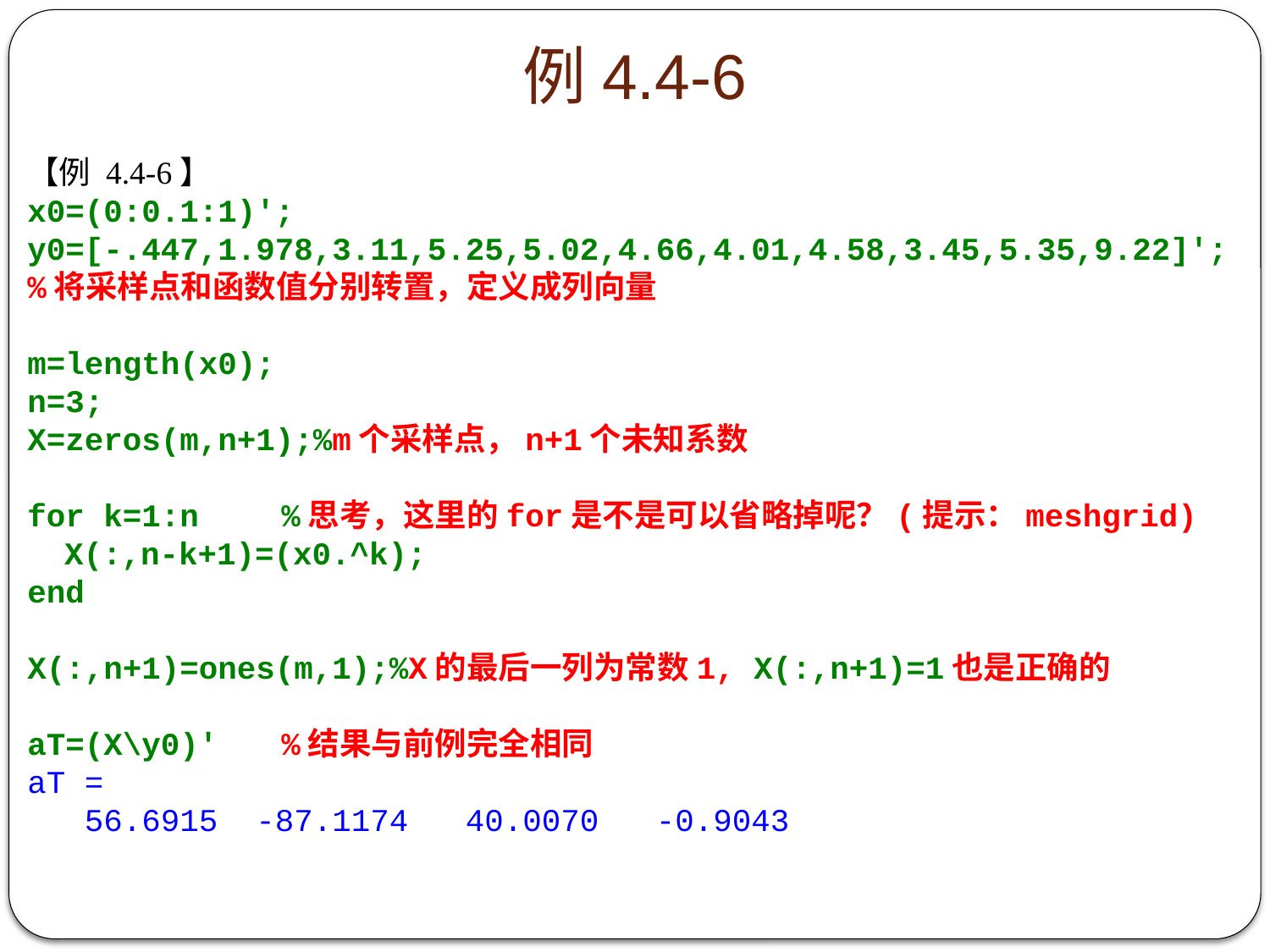

# 例4.4-6

【例 4.4-6】
x0=(0:0.1:1)';
y0=[-.447,1.978,3.11,5.25,5.02,4.66,4.01,4.58,3.45,5.35,9.22]';
%将采样点和函数值分别转置，定义成列向量

m=length(x0);
n=3;
X=zeros(m,n+1);%m个采样点，n+1个未知系数

for k=1:n	%思考，这里的for是不是可以省略掉呢？(提示：meshgrid)
	X(:,n-k+1)=(x0.^k);
end

X(:,n+1)=ones(m,1);%X的最后一列为常数1, X(:,n+1)=1也是正确的

aT=(X\y0)'  	%结果与前例完全相同
aT =
   56.6915  -87.1174   40.0070   -0.9043